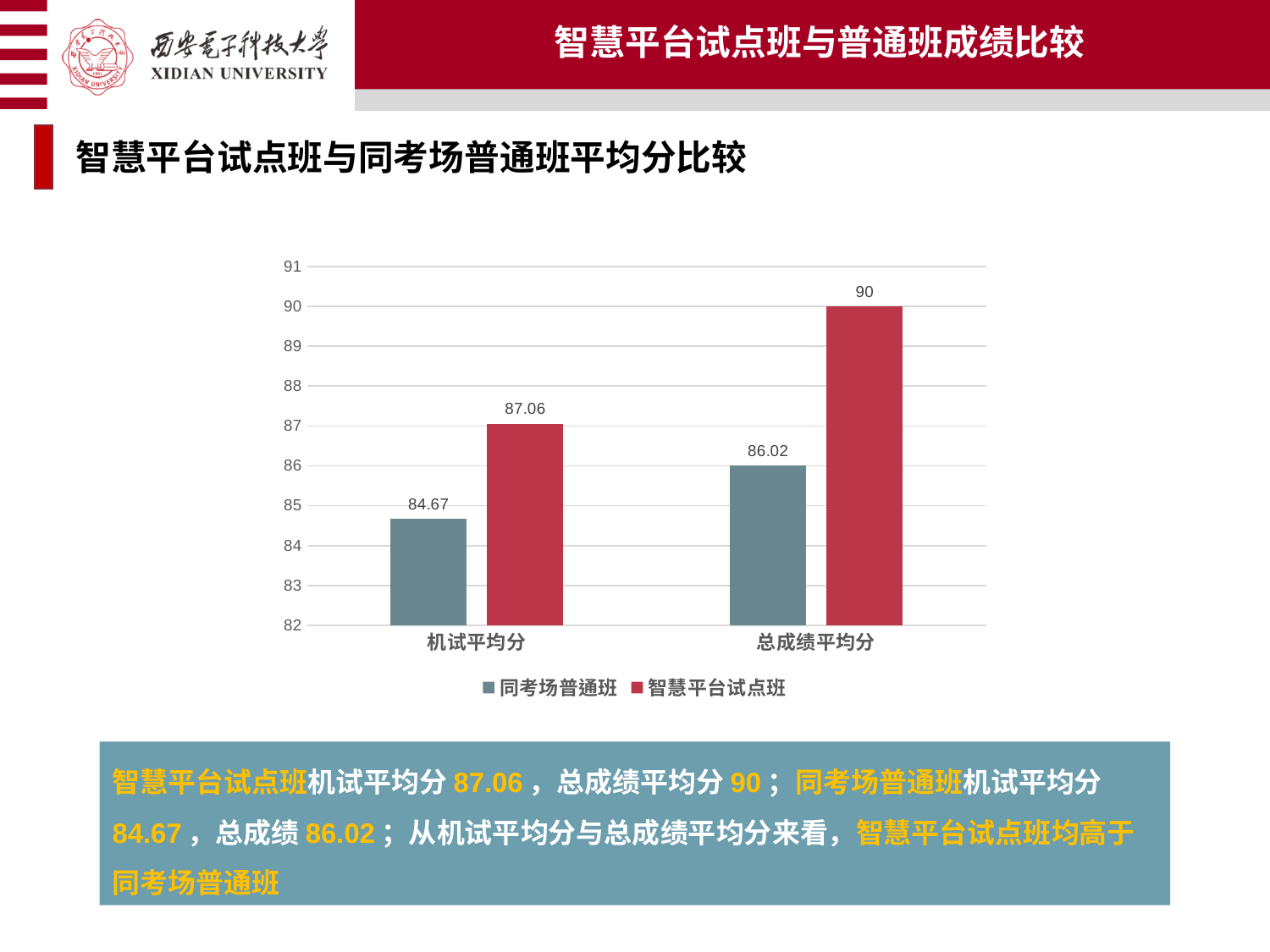

智慧平台试点班与普通班成绩比较

智慧平台试点班与同考场普通班平均分比较

### Chart

| Category | 同考场普通班 | 智慧平台试点班 |
|---|---|---|
| 机试平均分 | 84.67 | 87.06 |
| 总成绩平均分 | 86.02 | 90.0 |
智慧平台试点班机试平均分87.06，总成绩平均分90；同考场普通班机试平均分84.67，总成绩86.02；从机试平均分与总成绩平均分来看，智慧平台试点班均高于同考场普通班